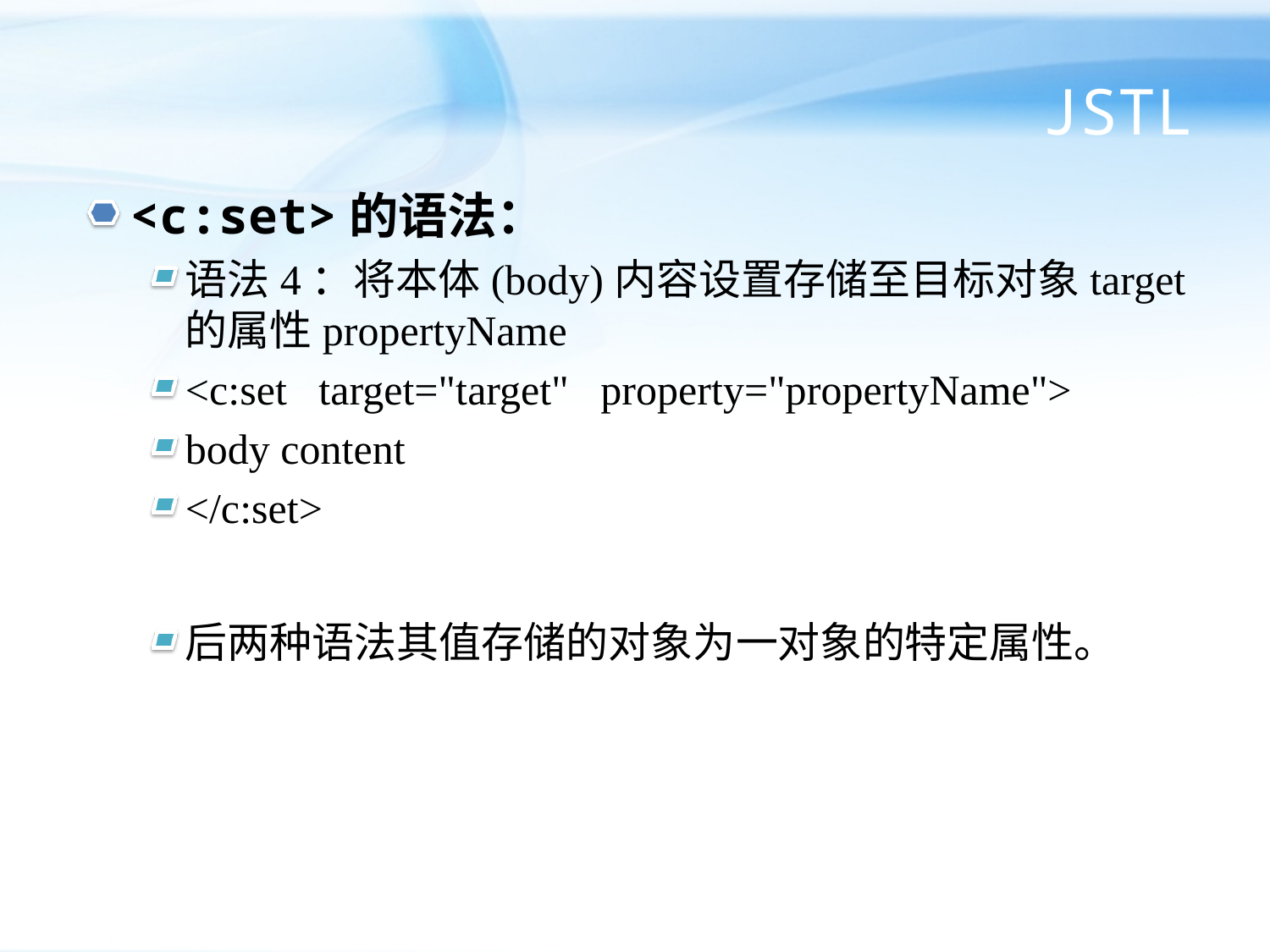

# JSTL
<c:set>的语法：
语法4：将本体(body)内容设置存储至目标对象target的属性propertyName
<c:set   target="target"   property="propertyName">
body content
</c:set>

后两种语法其值存储的对象为一对象的特定属性。